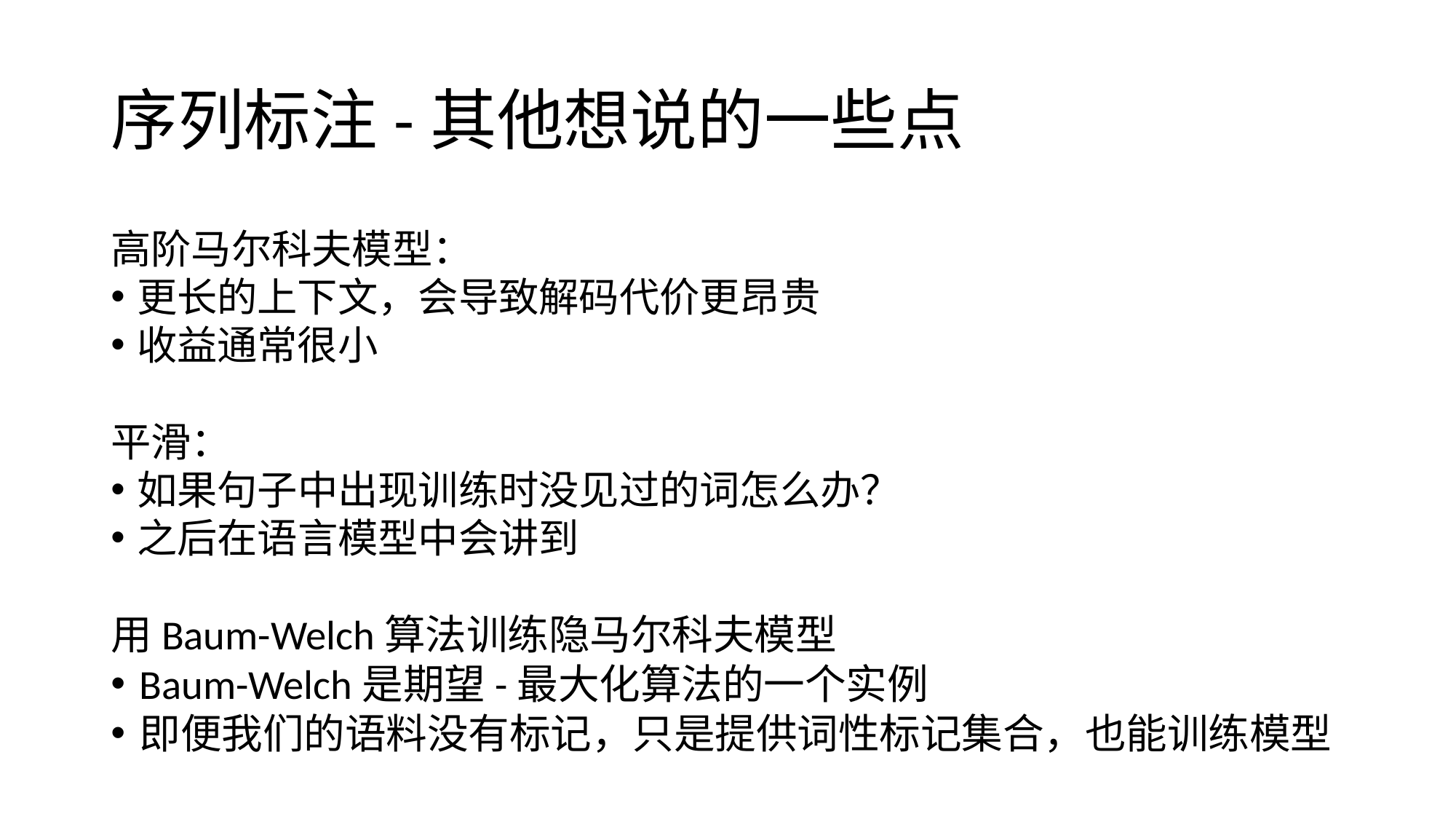

# 序列标注-其他想说的一些点
高阶马尔科夫模型：
更长的上下文，会导致解码代价更昂贵
收益通常很小

平滑：
如果句子中出现训练时没见过的词怎么办？
之后在语言模型中会讲到

用Baum-Welch算法训练隐马尔科夫模型
Baum-Welch是期望-最大化算法的一个实例
即便我们的语料没有标记，只是提供词性标记集合，也能训练模型